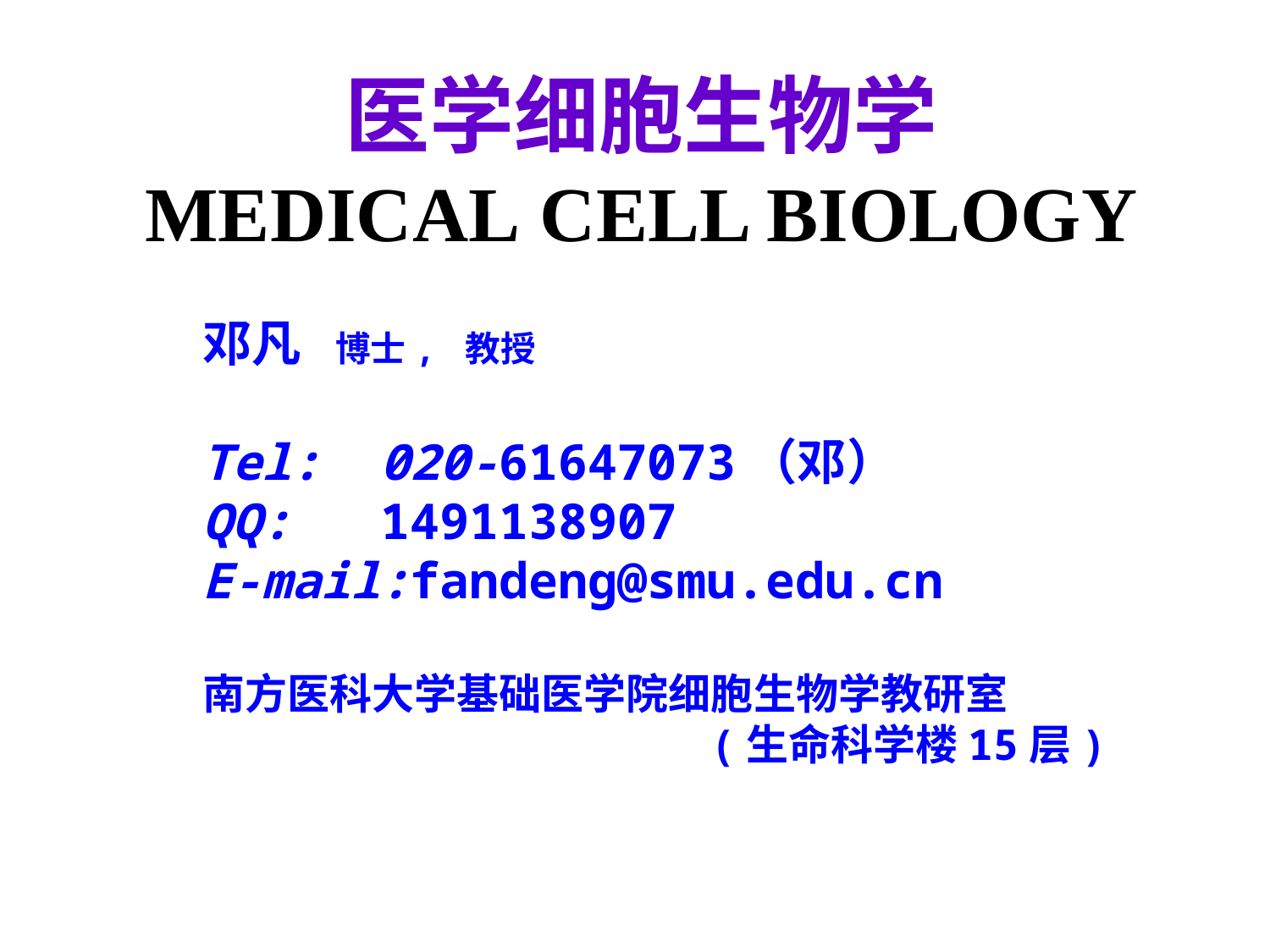

医学细胞生物学
MEDICAL CELL BIOLOGY
邓凡   博士, 教授

Tel:  020-61647073（邓）
QQ:   1491138907
E-mail:fandeng@smu.edu.cn

南方医科大学基础医学院细胞生物学教研室
                    (生命科学楼15层)